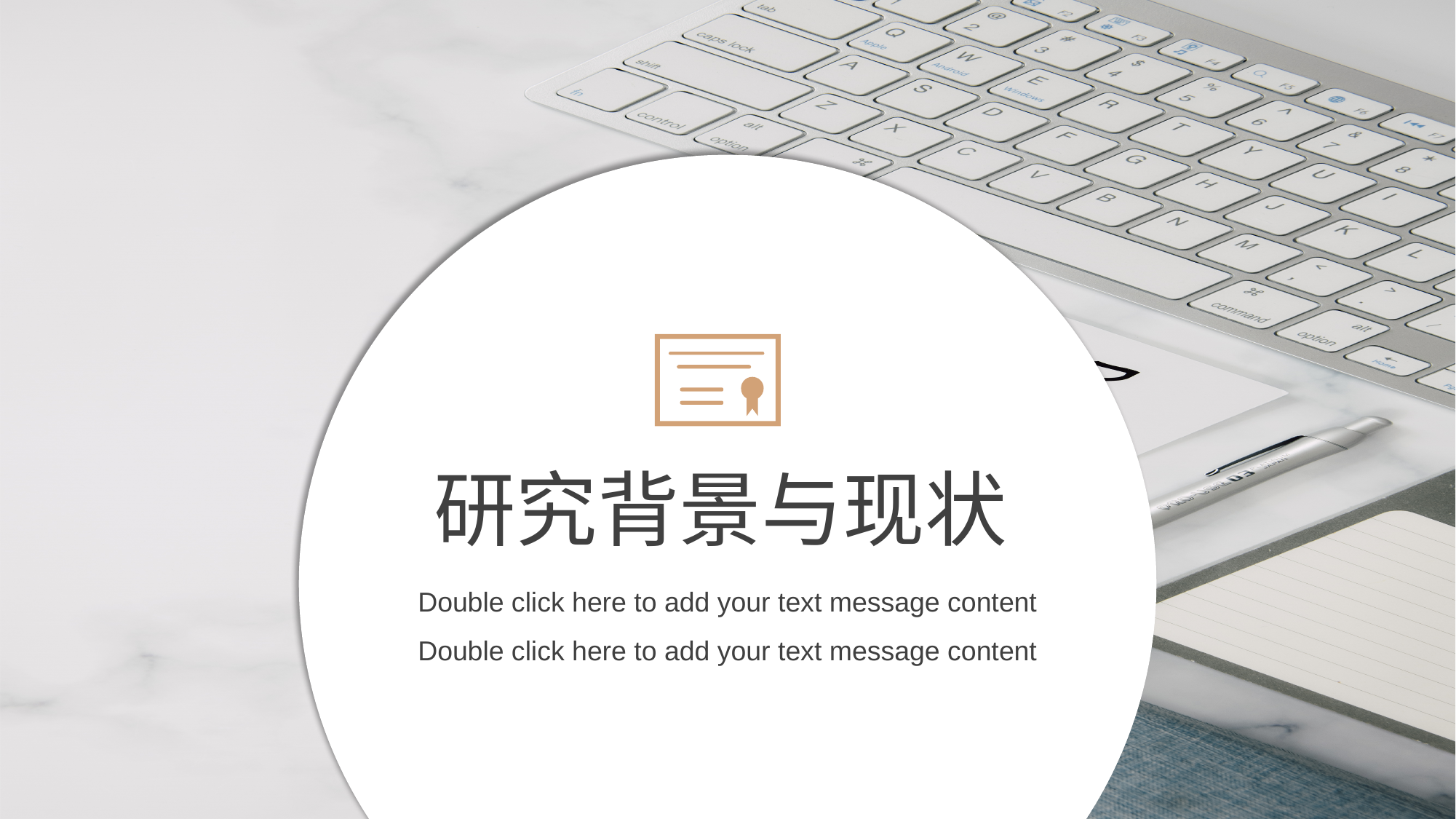

研究背景与现状
Double click here to add your text message content Double click here to add your text message content